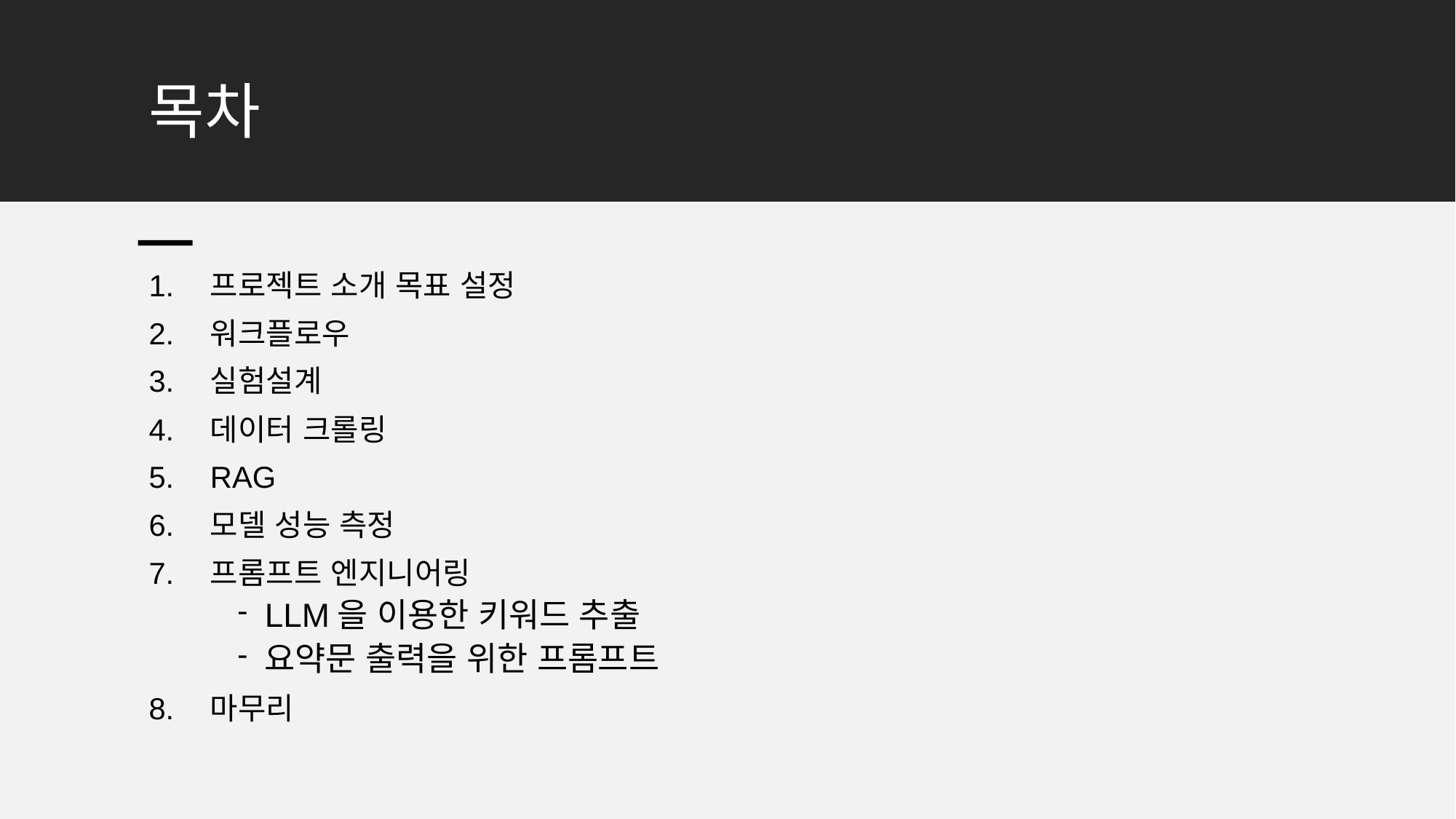

# 목차

프로젝트 소개 목표 설정
워크플로우
실험설계
데이터​ 크롤링
RAG
모델 성능 측정
프롬프트 엔지니어링
LLM을 이용한 키워드 추출
요약문 출력을 위한 프롬프트
마무리